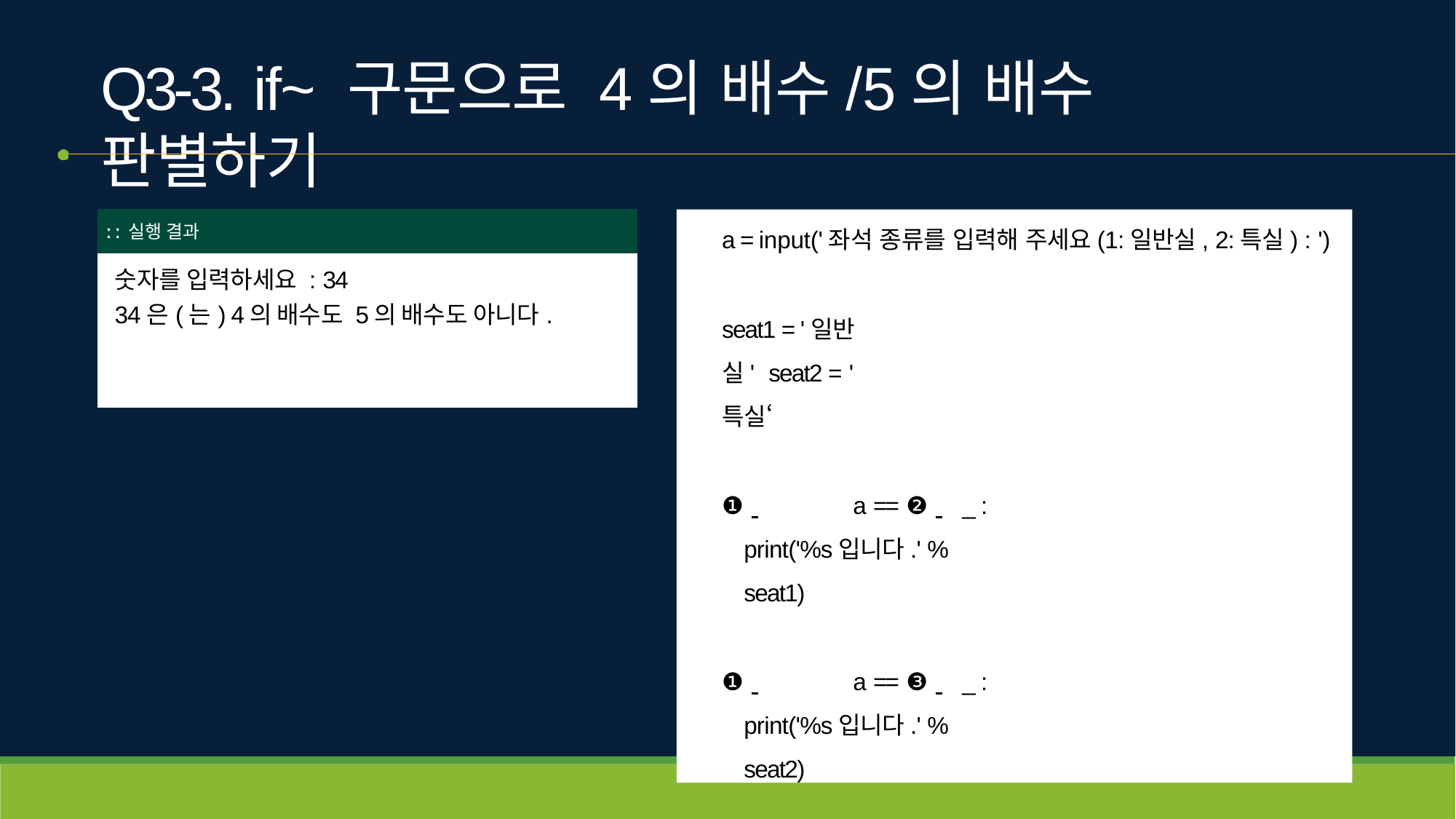

# Q3-3. if~ 구문으로 4의 배수/5의 배수 판별하기

| ː ː 실행 결과 |
| --- |
| 숫자를 입력하세요 : 34 34은(는) 4의 배수도 5의 배수도 아니다. |
a = input('좌석 종류를 입력해 주세요(1:일반실, 2:특실) : ')

seat1 = '일반실'  seat2 = '특실‘

❶ 	a == ❷ 	_ :  print('%s입니다.' % seat1)

❶ 	a == ❸ 	_ :  print('%s입니다.' % seat2)